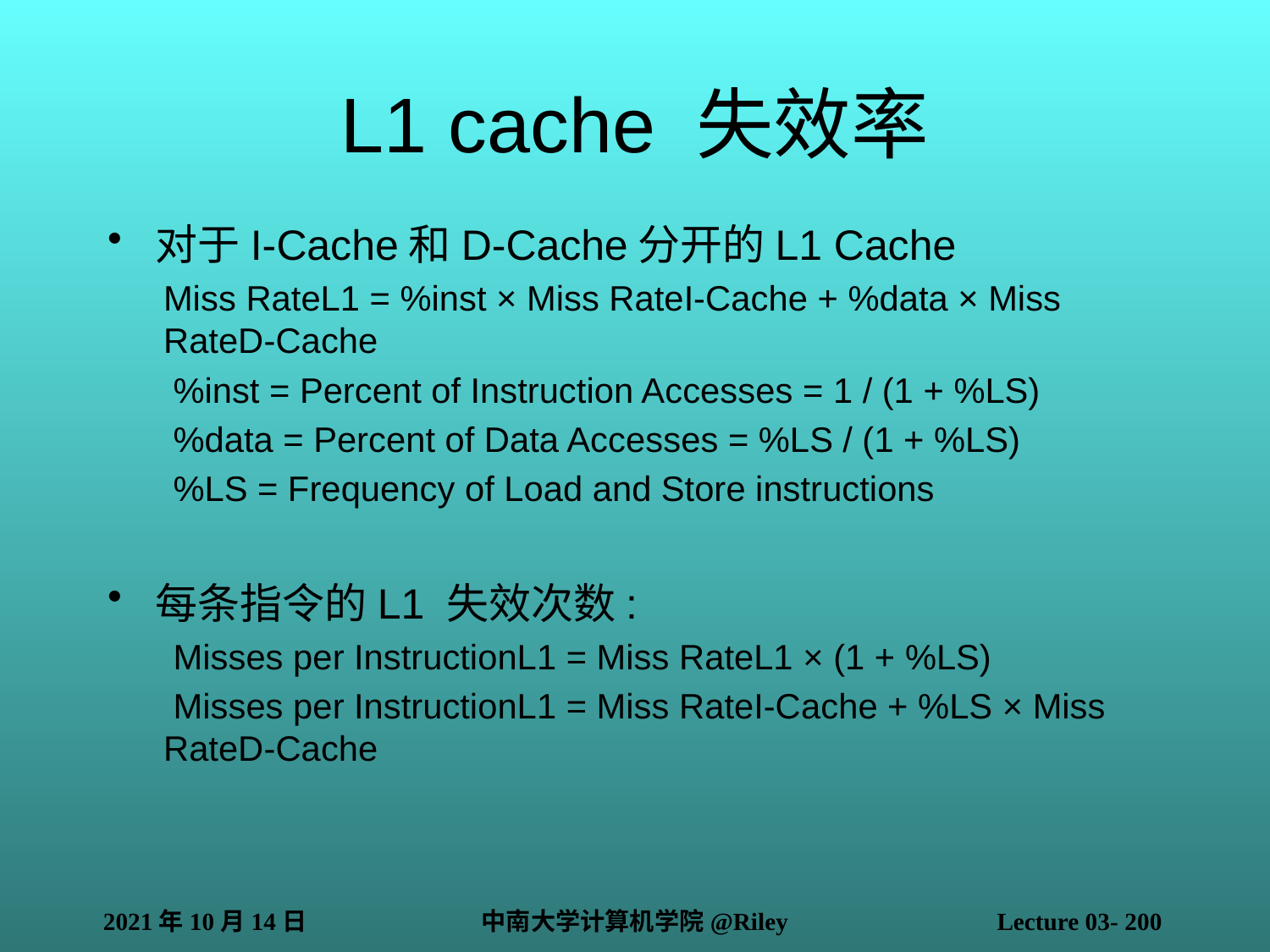

# L1 cache 失效率
对于I-Cache和D-Cache分开的L1 Cache
Miss RateL1 = %inst × Miss RateI-Cache + %data × Miss RateD-Cache
 %inst = Percent of Instruction Accesses = 1 / (1 + %LS)
 %data = Percent of Data Accesses = %LS / (1 + %LS)
 %LS = Frequency of Load and Store instructions

每条指令的L1 失效次数:
 Misses per InstructionL1 = Miss RateL1 × (1 + %LS)
 Misses per InstructionL1 = Miss RateI-Cache + %LS × Miss RateD-Cache

2021年10月14日
中南大学计算机学院@Riley
Lecture 03- 200